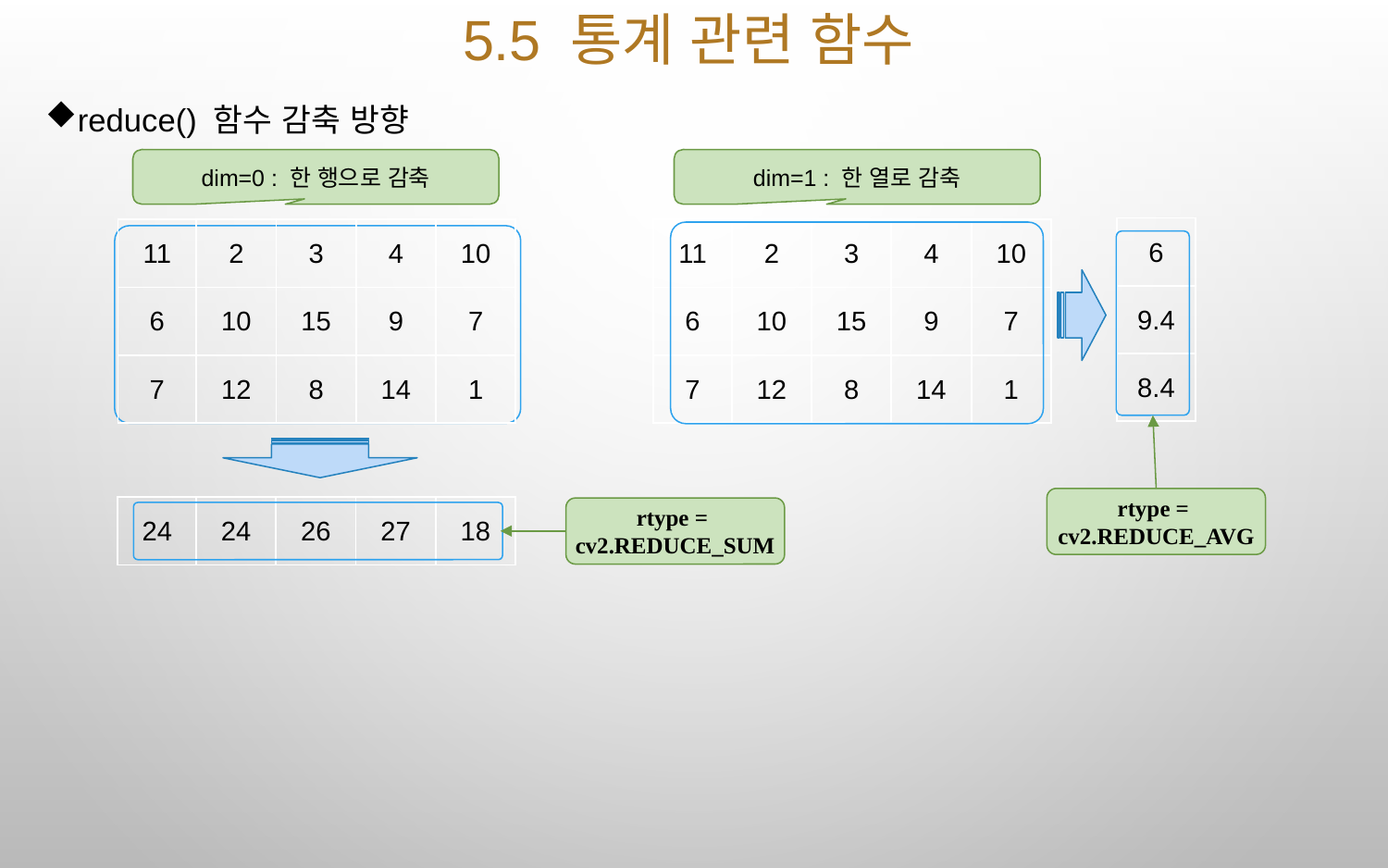

# 5.5 통계 관련 함수
reduce() 함수 감축 방향
dim=0 : 한 행으로 감축
dim=1 : 한 열로 감축
| 6 |
| --- |
| 9.4 |
| 8.4 |
| 11 | 2 | 3 | 4 | 10 |
| --- | --- | --- | --- | --- |
| 6 | 10 | 15 | 9 | 7 |
| 7 | 12 | 8 | 14 | 1 |
| 11 | 2 | 3 | 4 | 10 |
| --- | --- | --- | --- | --- |
| 6 | 10 | 15 | 9 | 7 |
| 7 | 12 | 8 | 14 | 1 |

rtype =
cv2.REDUCE_AVG
| 24 | 24 | 26 | 27 | 18 |
| --- | --- | --- | --- | --- |
rtype =
cv2.REDUCE_SUM